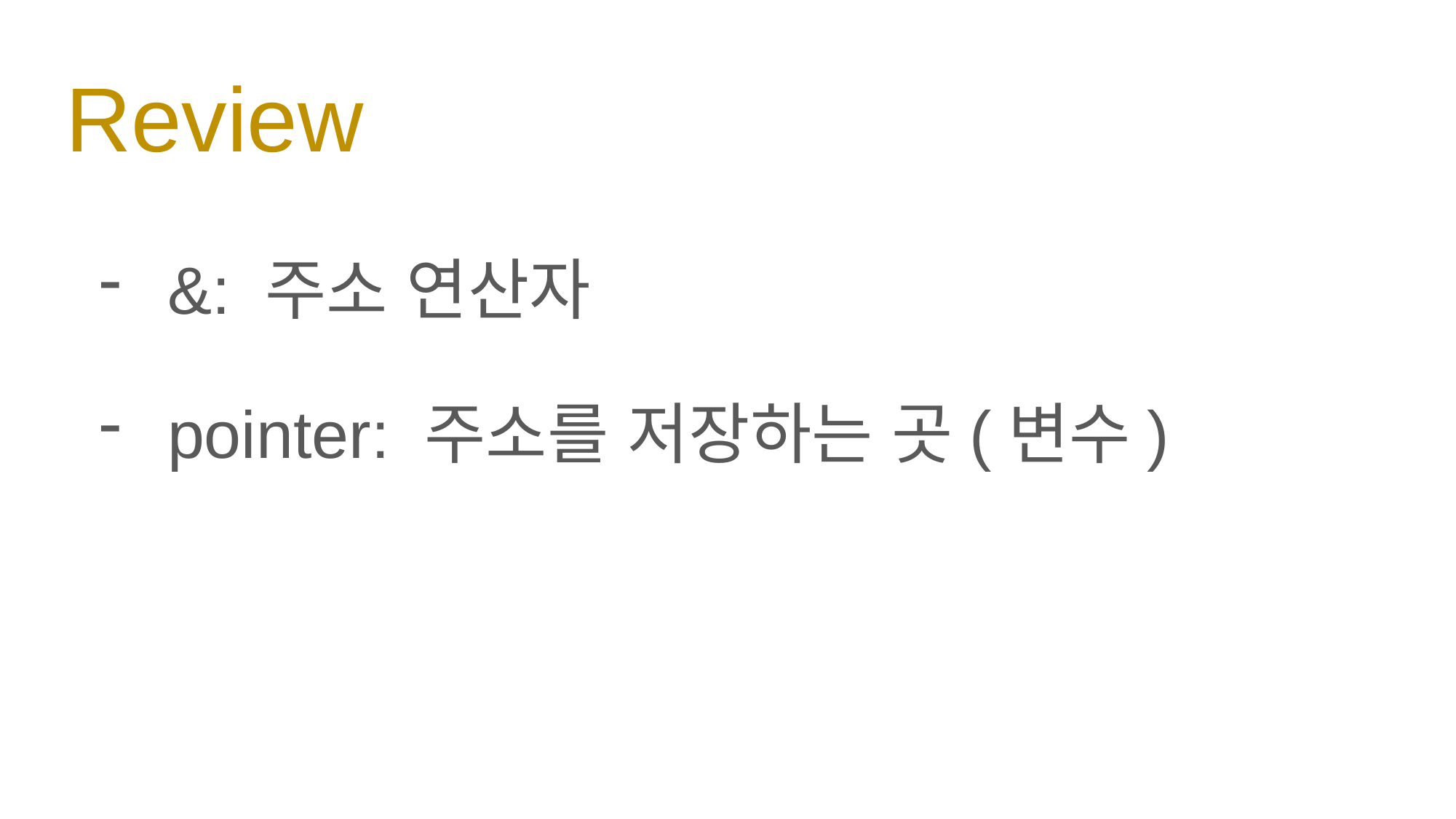

# Review
&: 주소 연산자

pointer: 주소를 저장하는 곳(변수)